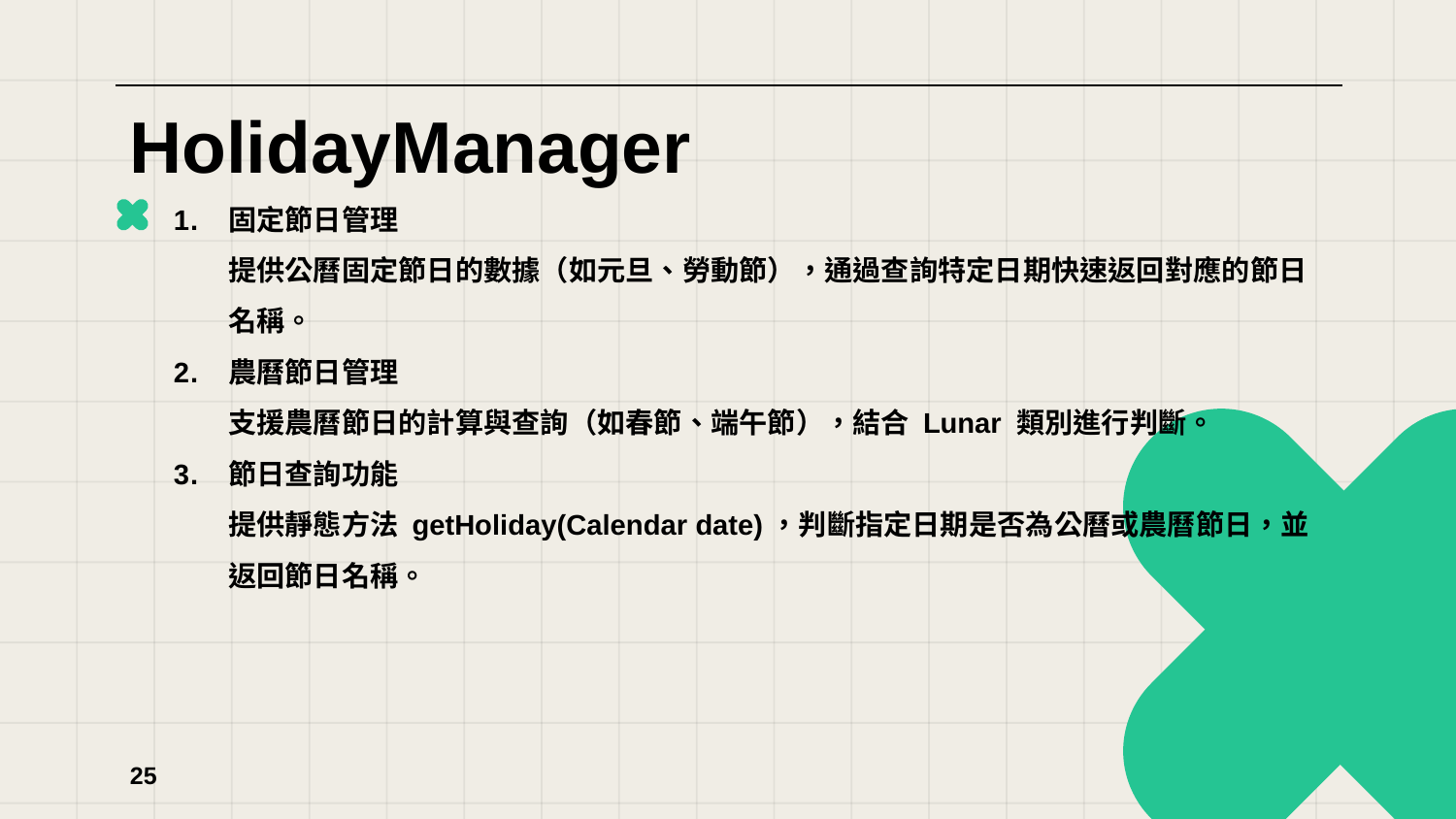

# HolidayManager
固定節日管理
提供公曆固定節日的數據（如元旦、勞動節），通過查詢特定日期快速返回對應的節日名稱。
農曆節日管理
支援農曆節日的計算與查詢（如春節、端午節），結合 Lunar 類別進行判斷。
節日查詢功能
提供靜態方法 getHoliday(Calendar date)，判斷指定日期是否為公曆或農曆節日，並返回節日名稱。

25